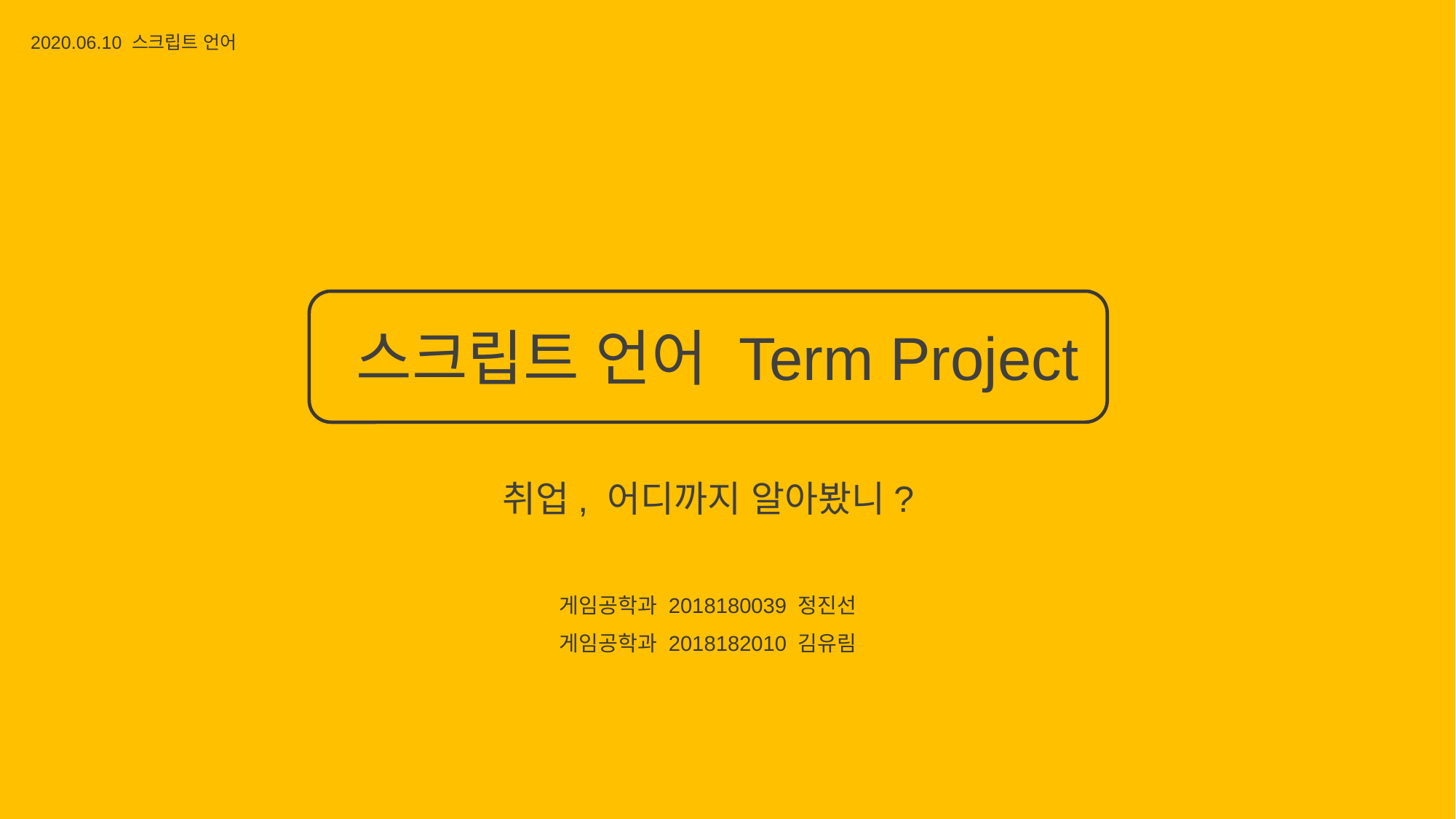

2020.06.10 스크립트 언어

스크립트 언어 Term Project
취업, 어디까지 알아봤니?
게임공학과 2018180039 정진선
게임공학과 2018182010 김유림